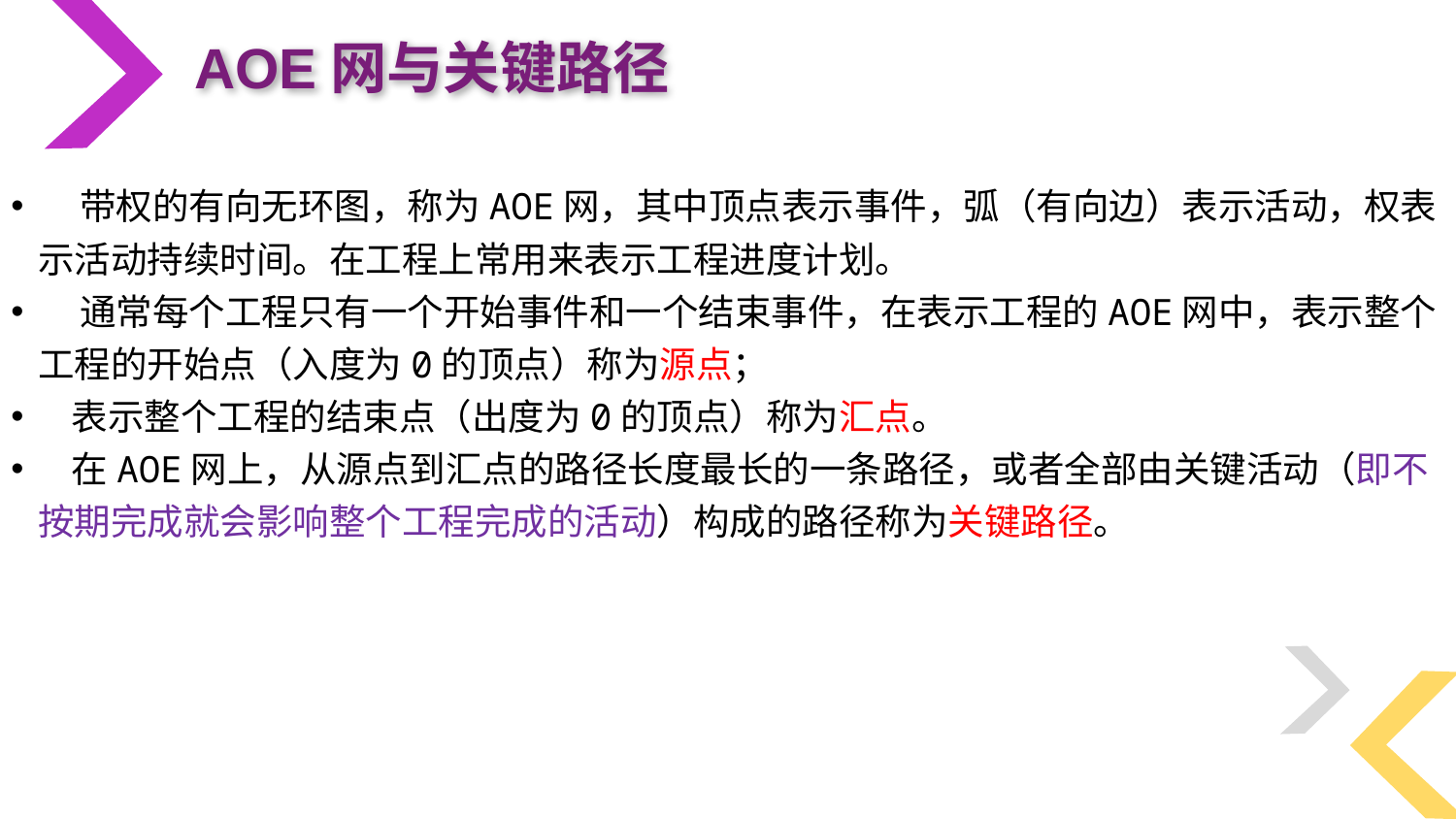

AOE网与关键路径
    带权的有向无环图，称为AOE网，其中顶点表示事件，弧（有向边）表示活动，权表示活动持续时间。在工程上常用来表示工程进度计划。
    通常每个工程只有一个开始事件和一个结束事件，在表示工程的AOE网中，表示整个工程的开始点（入度为0的顶点）称为源点；
   表示整个工程的结束点（出度为0的顶点）称为汇点。
   在AOE网上，从源点到汇点的路径长度最长的一条路径，或者全部由关键活动（即不按期完成就会影响整个工程完成的活动）构成的路径称为关键路径。